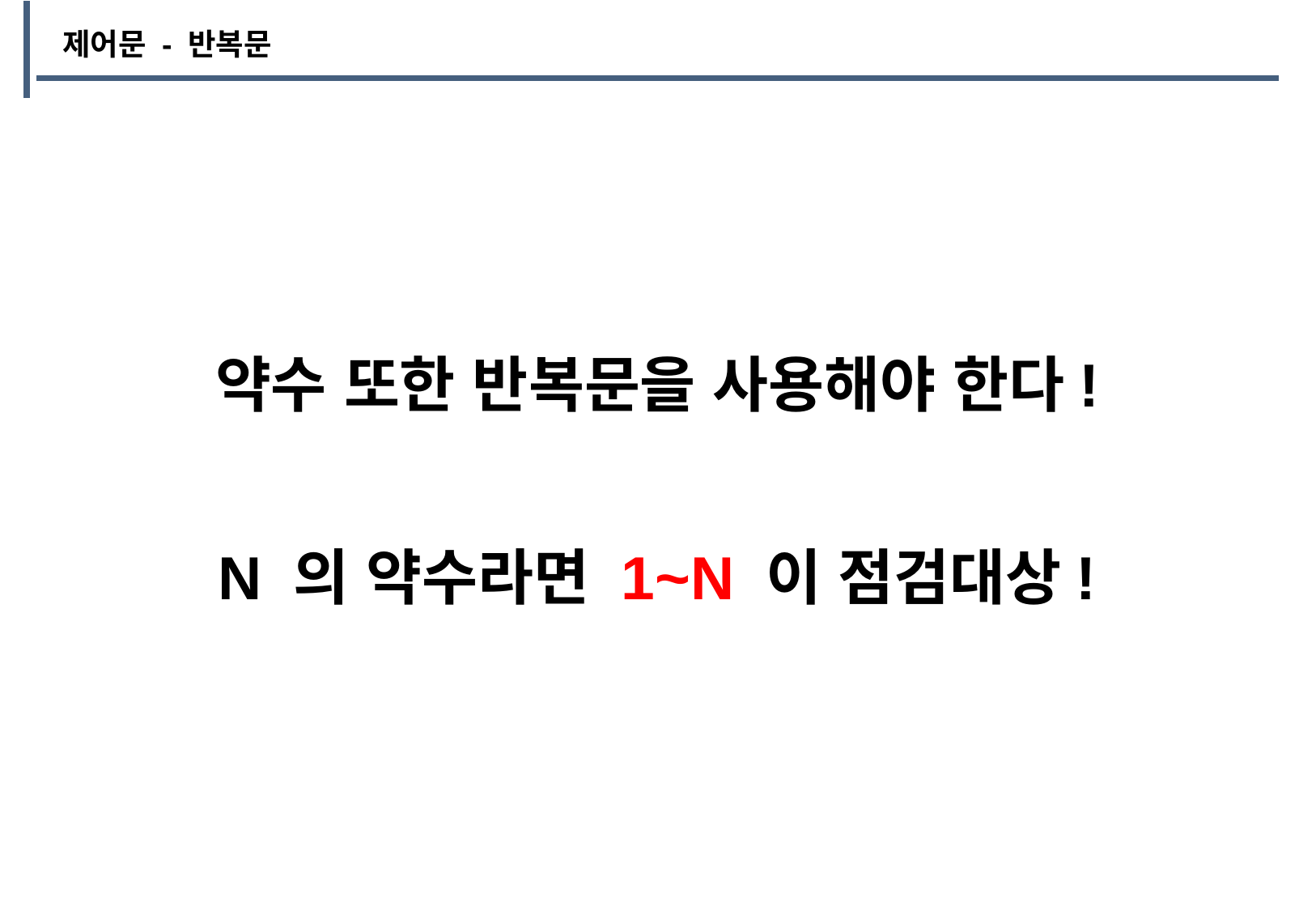

제어문 - 반복문

약수 또한 반복문을 사용해야 한다!
N 의 약수라면 1~N 이 점검대상!